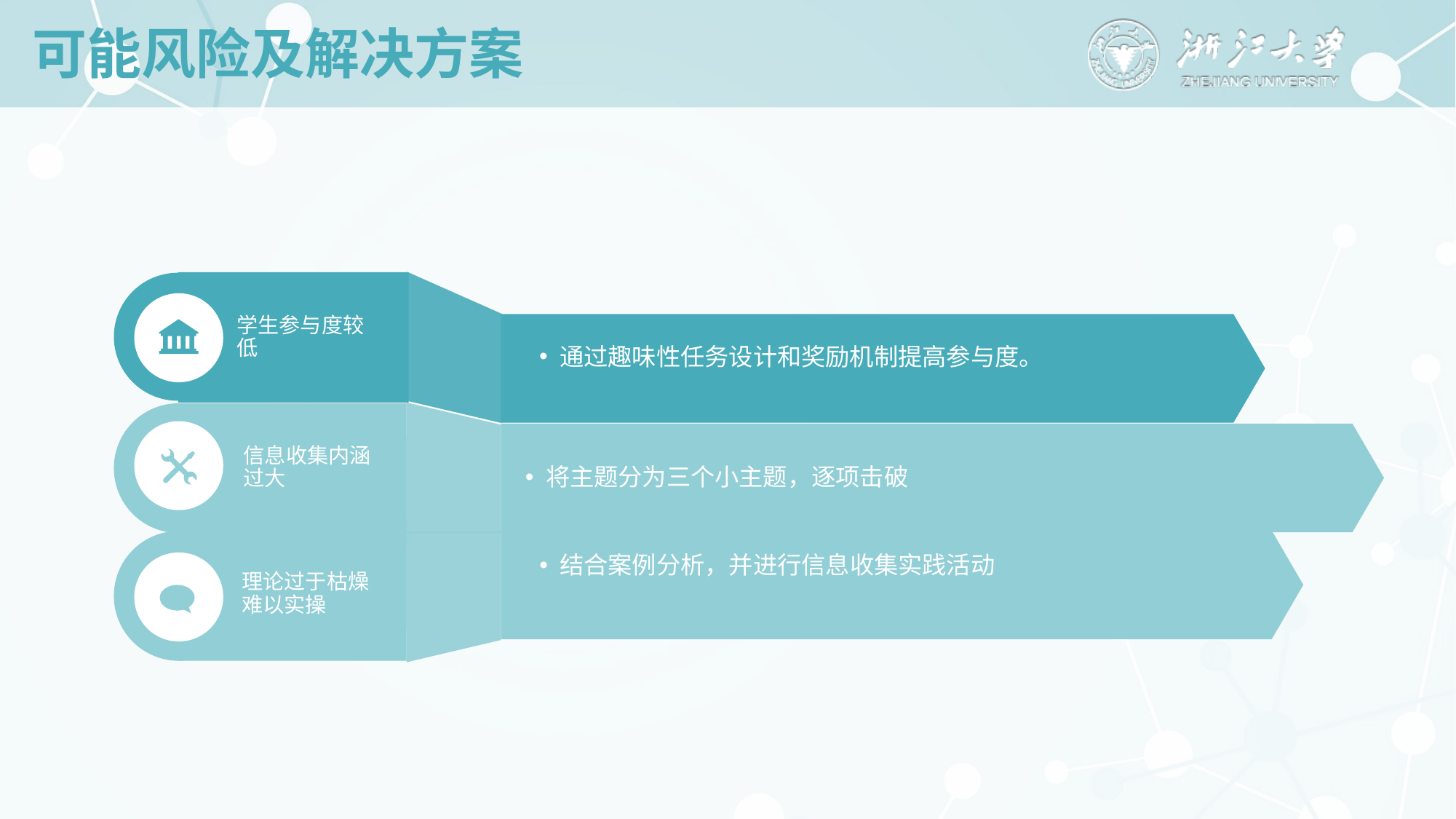

# 可能风险及解决方案

学生参与度较低

通过趣味性任务设计和奖励机制提高参与度。

信息收集内涵过大

将主题分为三个小主题，逐项击破

结合案例分析，并进行信息收集实践活动
理论过于枯燥难以实操